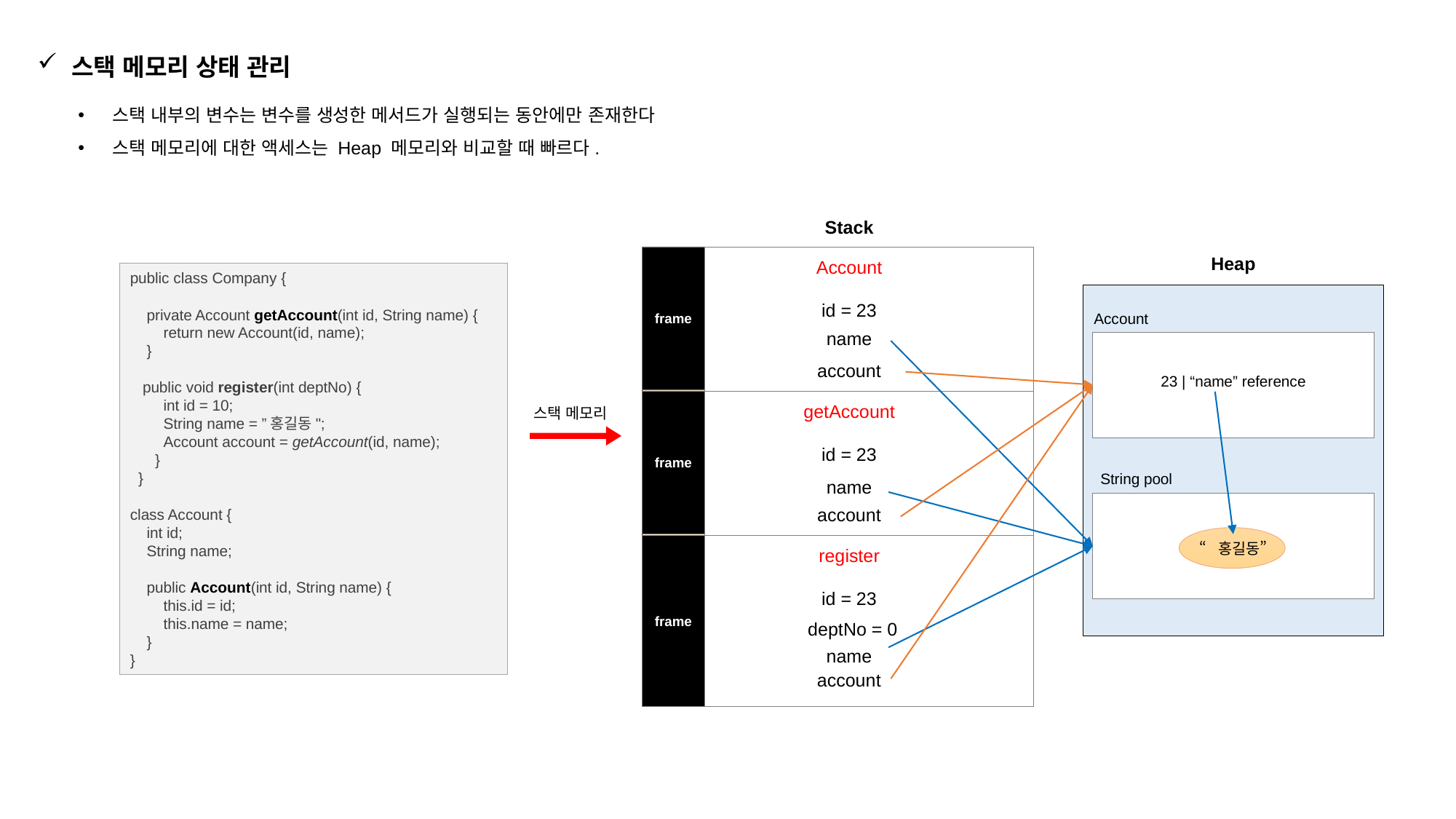

스택 메모리 상태 관리
스택 내부의 변수는 변수를 생성한 메서드가 실행되는 동안에만 존재한다
스택 메모리에 대한 액세스는 Heap 메모리와 비교할 때 빠르다.
Stack
frame

Heap
Account
public class Company {
    private Account getAccount(int id, String name) {
        return new Account(id, name);
    }
   public void register(int deptNo) {
        int id = 10;
        String name = ”홍길동";
        Account account = getAccount(id, name);
      }
  }
class Account {
    int id;
    String name;
    public Account(int id, String name) {
        this.id = id;
        this.name = name;
    }
}

id = 23
Account
name

account
23 | “name” reference

frame

getAccount
스택 메모리
id = 23
String pool
name

account

“홍길동”
frame

register
id = 23
deptNo = 0
name
account